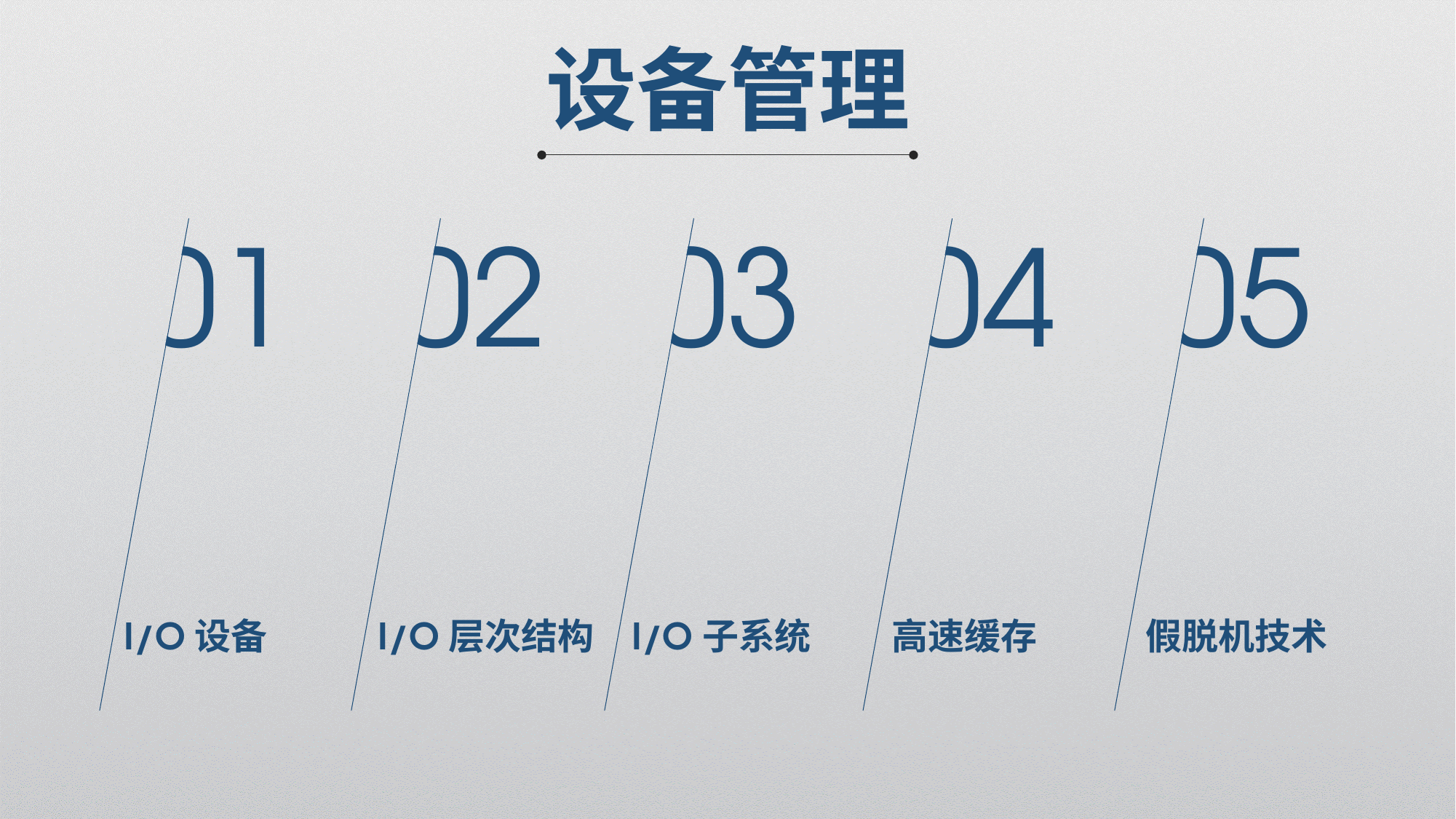

设备管理

01
02
03
04
05
I/O设备
I/O层次结构
I/O子系统
高速缓存
假脱机技术